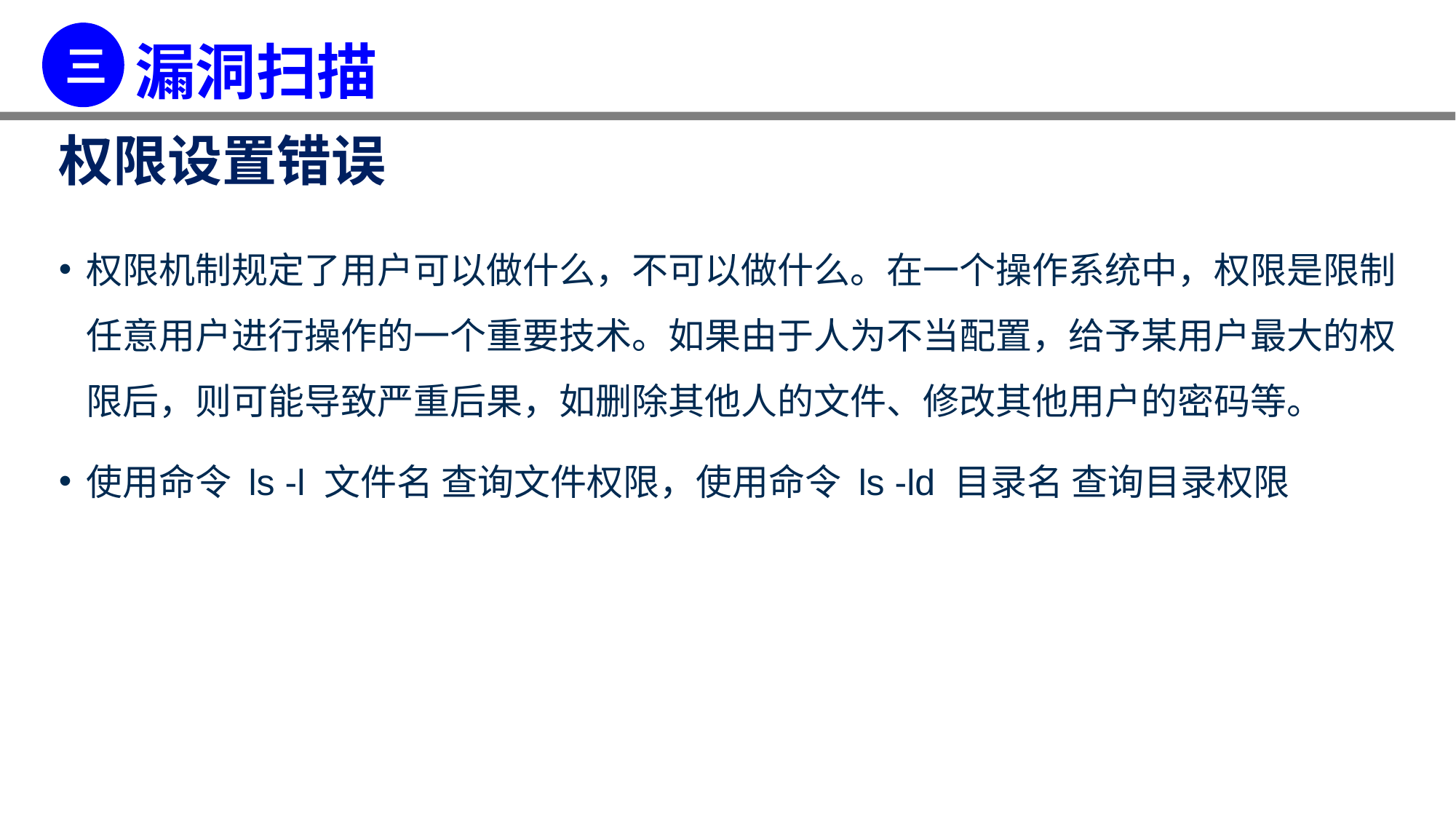

权限设置错误
权限机制规定了用户可以做什么，不可以做什么。在一个操作系统中，权限是限制任意用户进行操作的一个重要技术。如果由于人为不当配置，给予某用户最大的权限后，则可能导致严重后果，如删除其他人的文件、修改其他用户的密码等。
使用命令 ls -l 文件名 查询文件权限，使用命令 ls -ld 目录名 查询目录权限